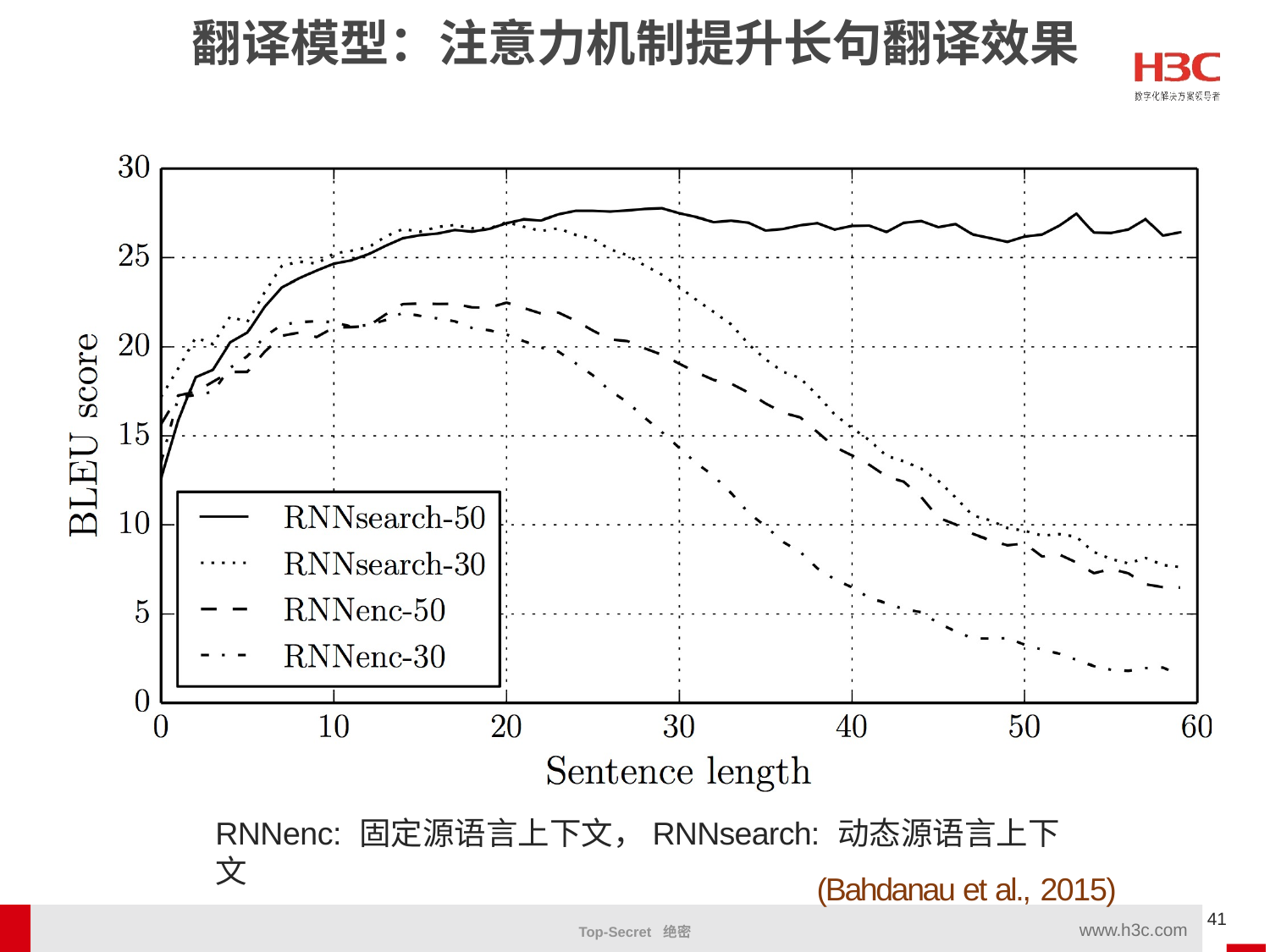

翻译模型：注意力机制提升长句翻译效果

RNNenc: 固定源语言上下文，RNNsearch: 动态源语言上下文
(Bahdanau et al., 2015)